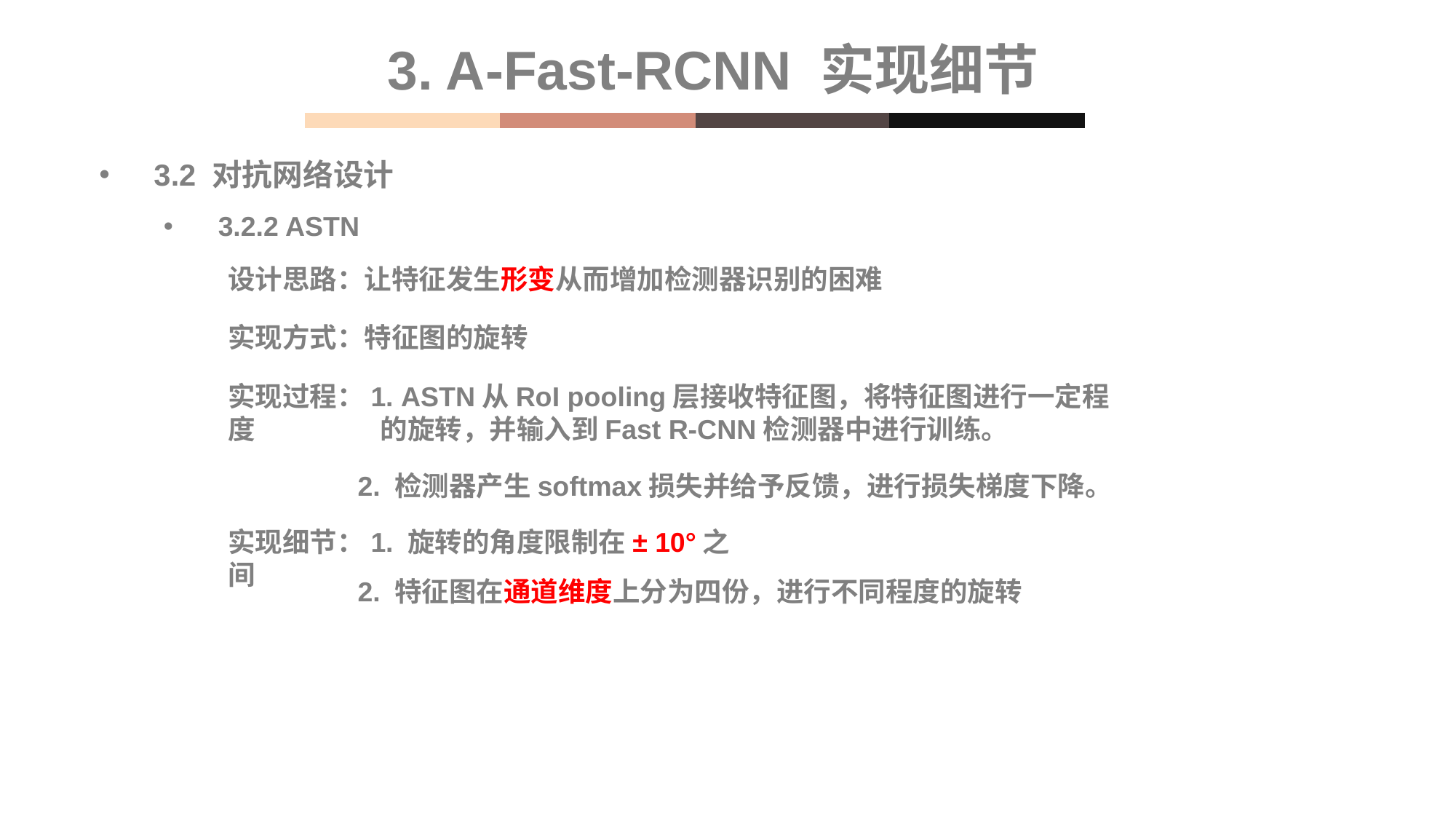

3. A-Fast-RCNN 实现细节

3.2 对抗网络设计

3.2.2 ASTN

设计思路：让特征发生形变从而增加检测器识别的困难
实现方式：特征图的旋转
实现过程：1. ASTN从RoI pooling层接收特征图，将特征图进行一定程度	       的旋转，并输入到Fast R-CNN检测器中进行训练。
                 2. 检测器产生softmax损失并给予反馈，进行损失梯度下降。
实现细节：1. 旋转的角度限制在± 10°之间
                 2. 特征图在通道维度上分为四份，进行不同程度的旋转